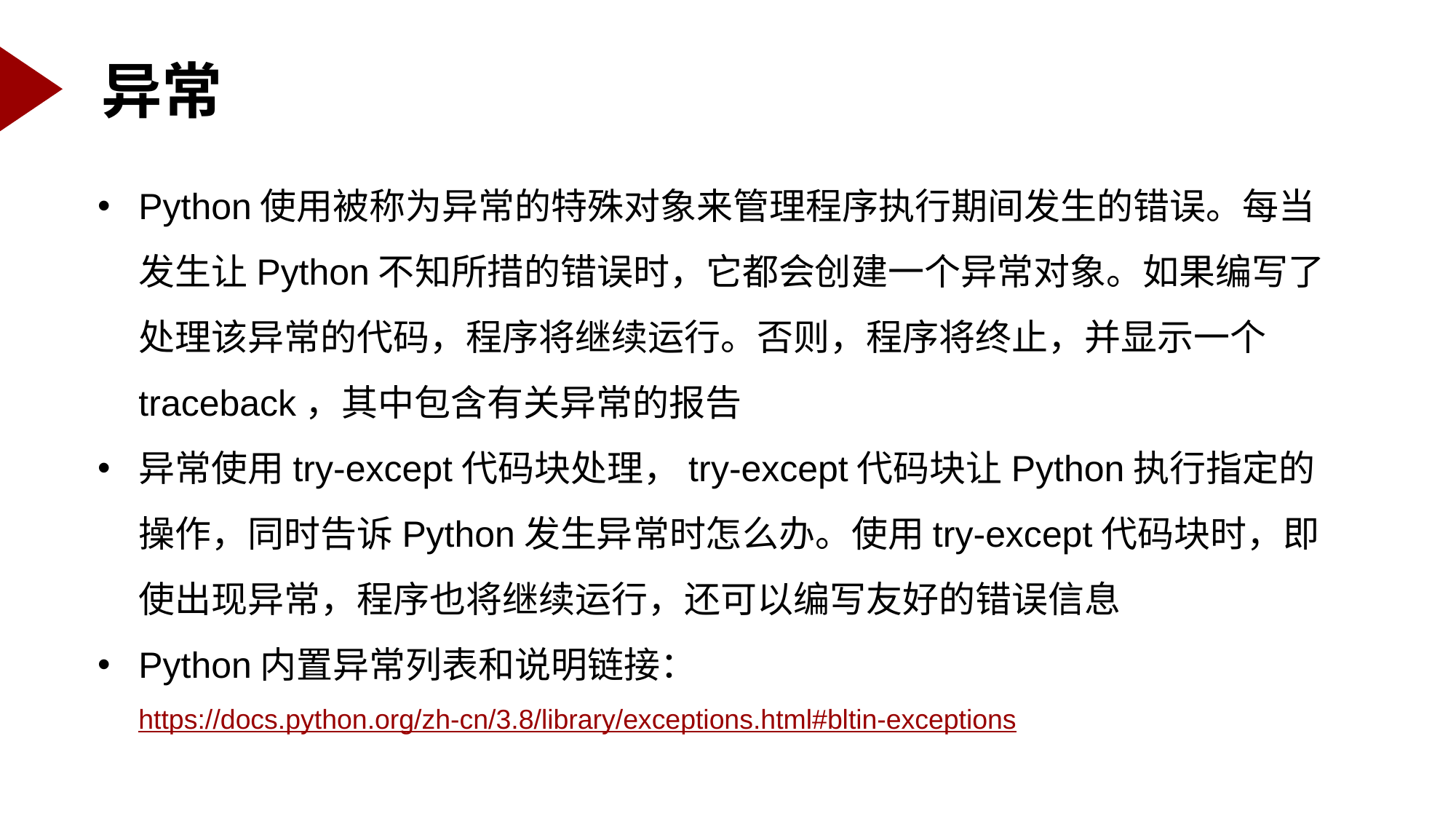

异常

Python使用被称为异常的特殊对象来管理程序执行期间发生的错误。每当发生让Python不知所措的错误时，它都会创建一个异常对象。如果编写了处理该异常的代码，程序将继续运行。否则，程序将终止，并显示一个traceback，其中包含有关异常的报告
异常使用try-except代码块处理，try-except代码块让Python执行指定的操作，同时告诉Python发生异常时怎么办。使用try-except代码块时，即使出现异常，程序也将继续运行，还可以编写友好的错误信息
Python内置异常列表和说明链接：https://docs.python.org/zh-cn/3.8/library/exceptions.html#bltin-exceptions